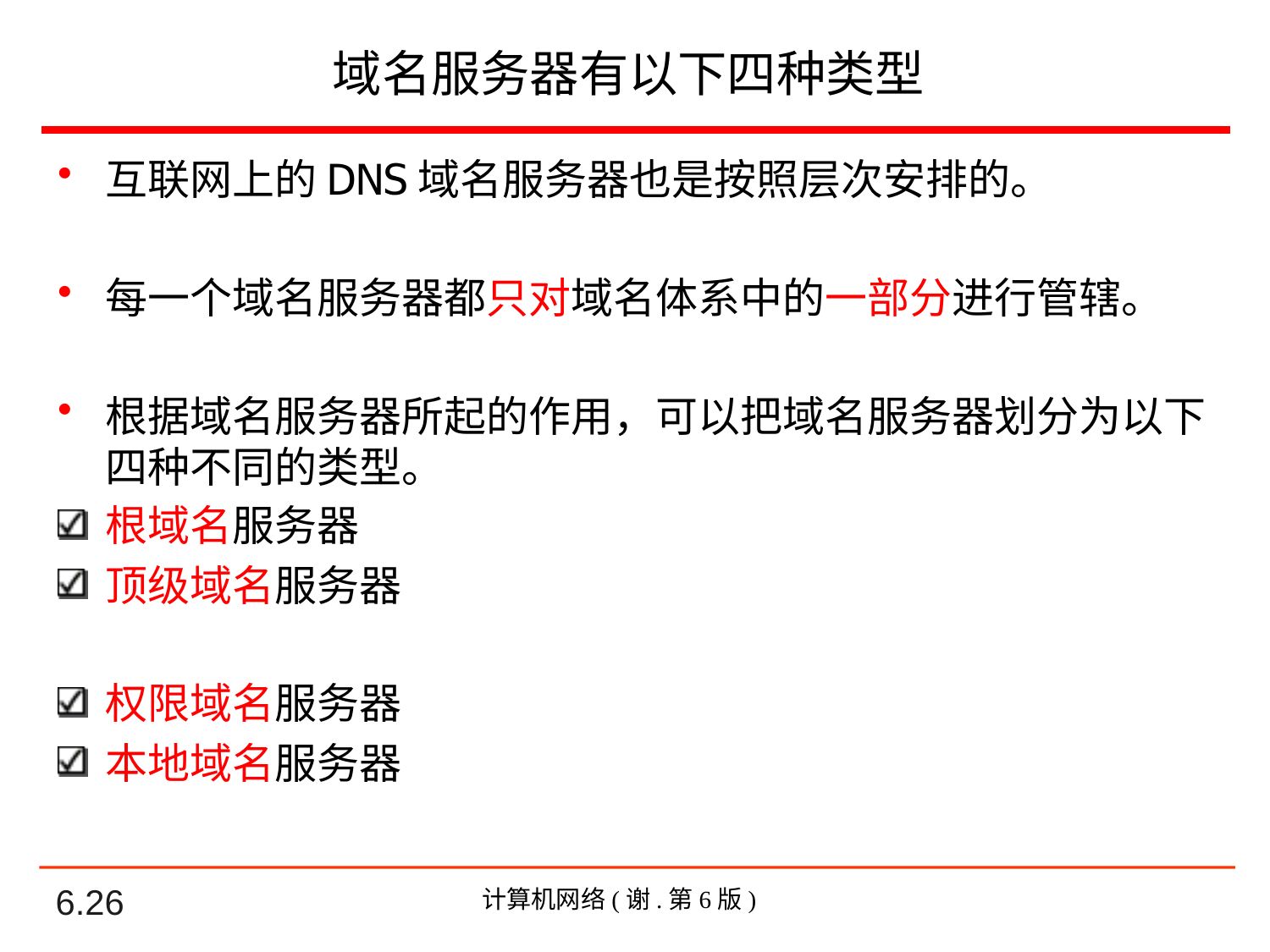

# 域名服务器有以下四种类型
互联网上的DNS域名服务器也是按照层次安排的。

每一个域名服务器都只对域名体系中的一部分进行管辖。

根据域名服务器所起的作用，可以把域名服务器划分为以下四种不同的类型。
根域名服务器
顶级域名服务器

权限域名服务器
本地域名服务器